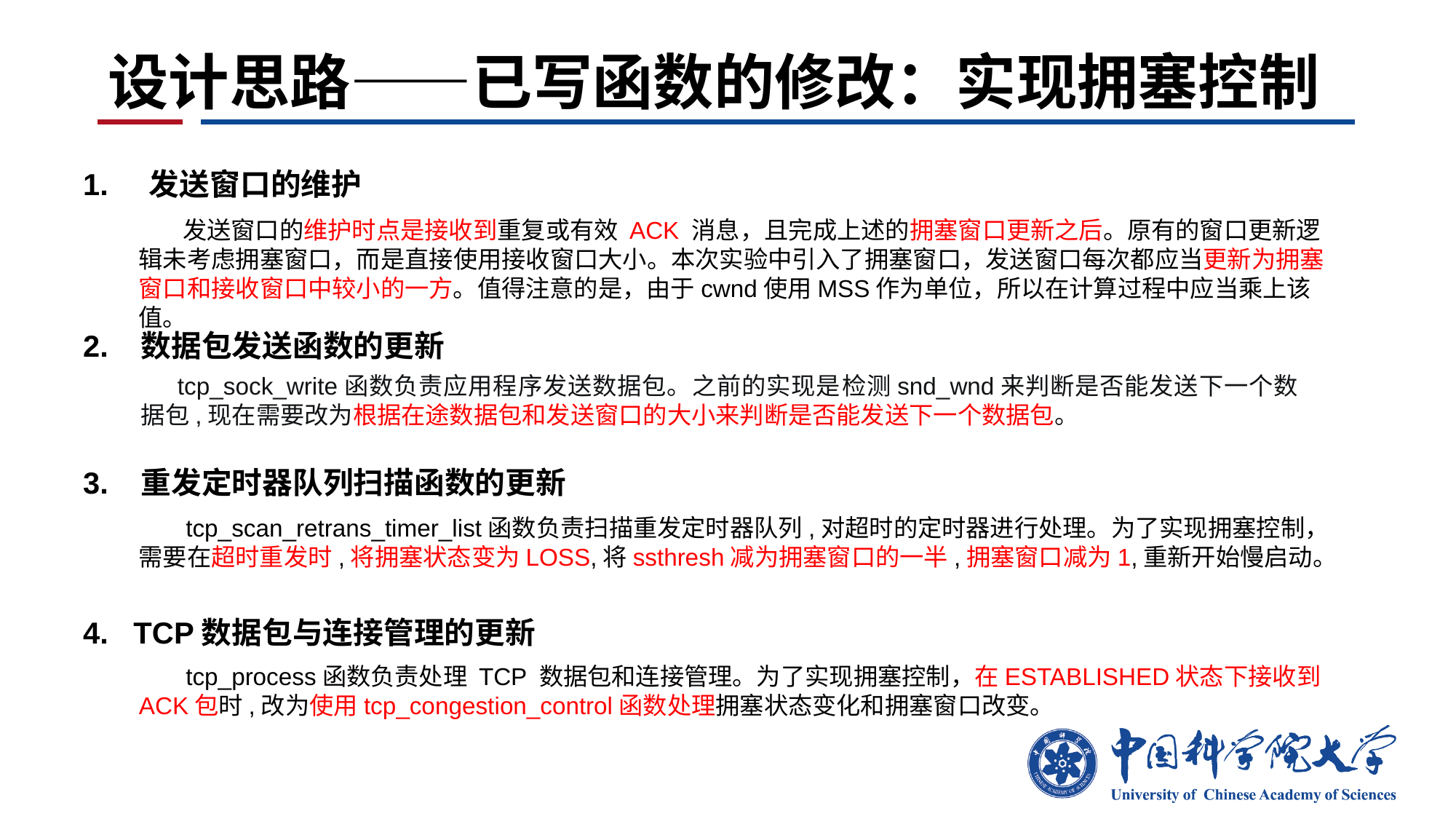

# 设计思路——已写函数的修改：实现拥塞控制
1.    发送窗口的维护
       发送窗口的维护时点是接收到重复或有效 ACK 消息，且完成上述的拥塞窗口更新之后。原有的窗口更新逻辑未考虑拥塞窗口，而是直接使用接收窗口大小。本次实验中引入了拥塞窗口，发送窗口每次都应当更新为拥塞窗口和接收窗口中较小的一方。值得注意的是，由于cwnd使用MSS作为单位，所以在计算过程中应当乘上该值。
2.   数据包发送函数的更新
tcp_sock_write函数负责应用程序发送数据包。之前的实现是检测snd_wnd来判断是否能发送下一个数据包,现在需要改为根据在途数据包和发送窗口的大小来判断是否能发送下一个数据包。
3.   重发定时器队列扫描函数的更新
       tcp_scan_retrans_timer_list函数负责扫描重发定时器队列,对超时的定时器进行处理。为了实现拥塞控制，需要在超时重发时,将拥塞状态变为LOSS,将ssthresh减为拥塞窗口的一半,拥塞窗口减为1,重新开始慢启动。
4.   TCP数据包与连接管理的更新
       tcp_process函数负责处理 TCP 数据包和连接管理。为了实现拥塞控制，在ESTABLISHED状态下接收到ACK包时,改为使用tcp_congestion_control函数处理拥塞状态变化和拥塞窗口改变。